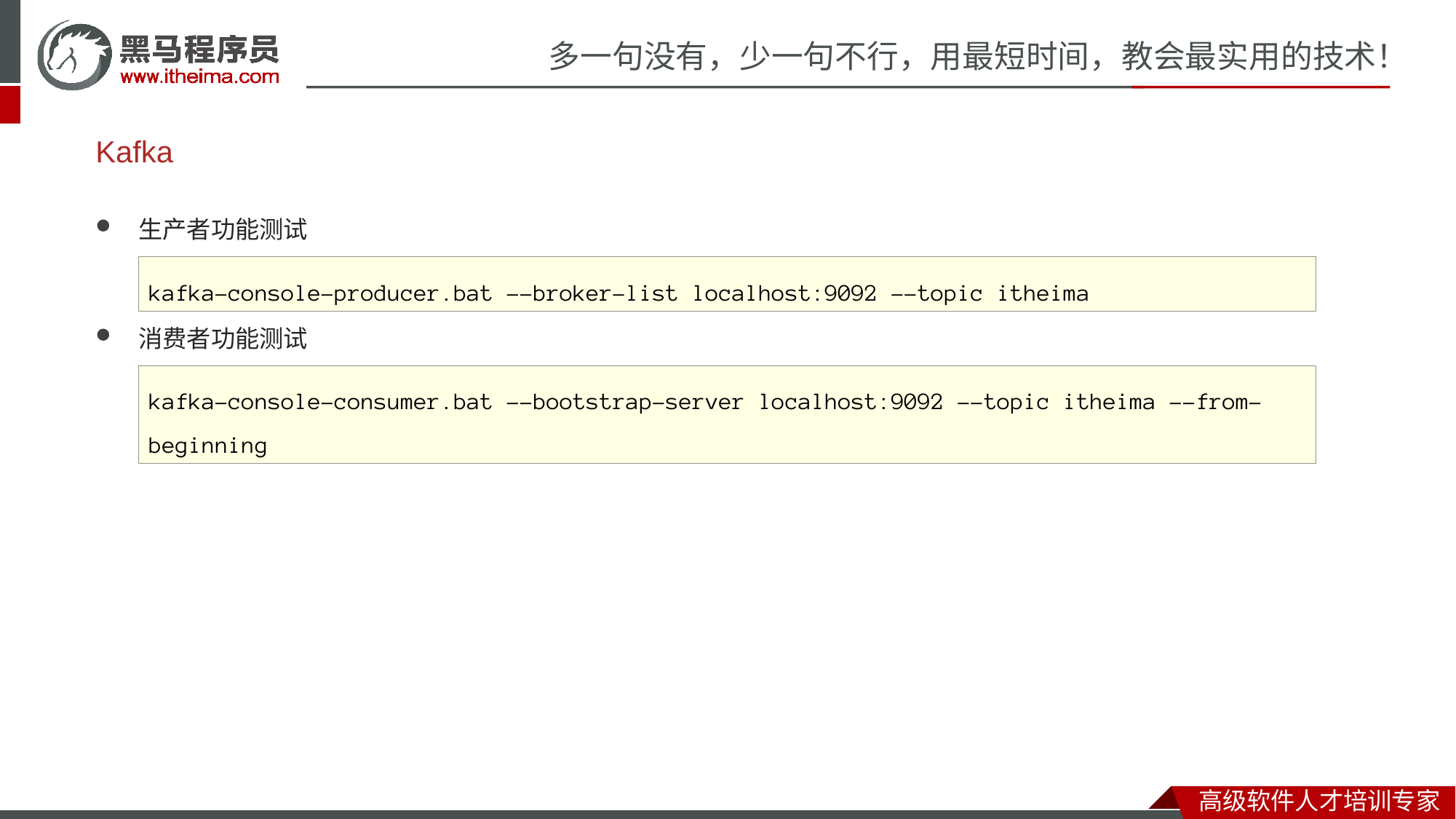

# Kafka
生产者功能测试

消费者功能测试
kafka-console-producer.bat --broker-list localhost:9092 --topic itheima
kafka-console-consumer.bat --bootstrap-server localhost:9092 --topic itheima --from-beginning